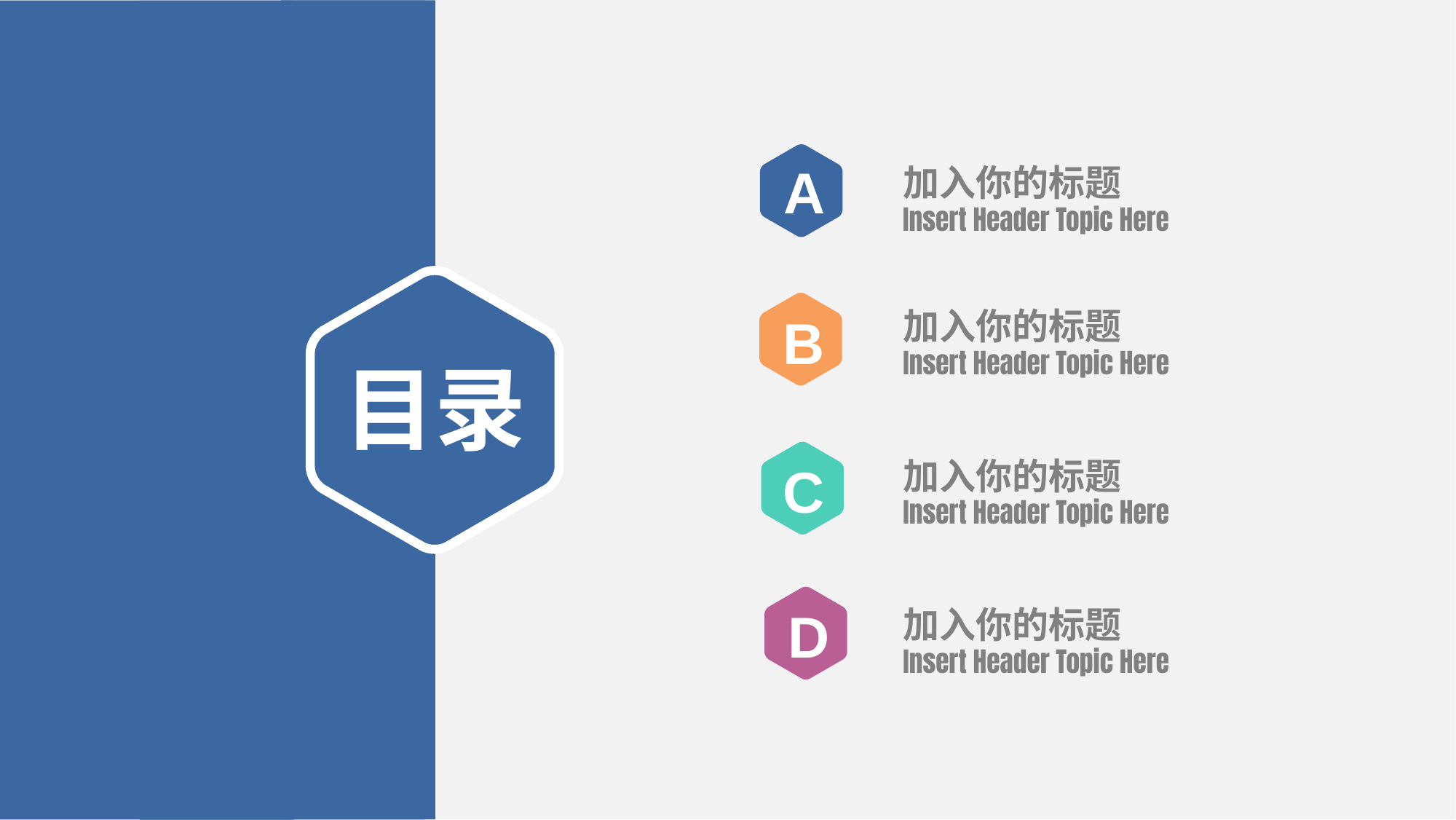

A
加入你的标题
Insert Header Topic Here

目录

B
加入你的标题
Insert Header Topic Here

C
加入你的标题
Insert Header Topic Here

D
加入你的标题
Insert Header Topic Here